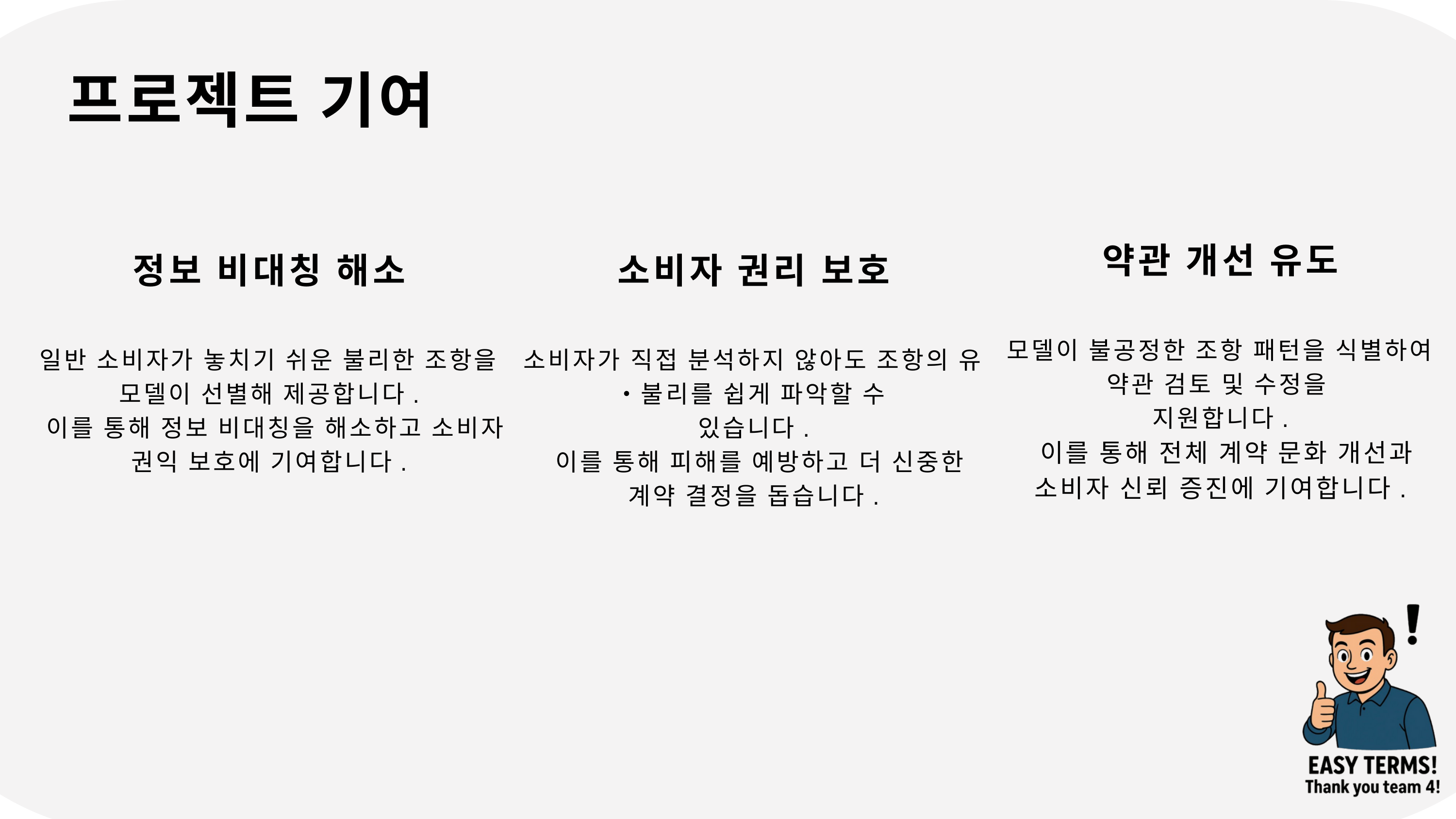

프로젝트 기여
약관 개선 유도

모델이 불공정한 조항 패턴을 식별하여 약관 검토 및 수정을
지원합니다.
 이를 통해 전체 계약 문화 개선과 소비자 신뢰 증진에 기여합니다.
정보 비대칭 해소

일반 소비자가 놓치기 쉬운 불리한 조항을 모델이 선별해 제공합니다.
 이를 통해 정보 비대칭을 해소하고 소비자 권익 보호에 기여합니다.

소비자 권리 보호

소비자가 직접 분석하지 않아도 조항의 유‧불리를 쉽게 파악할 수
있습니다.
 이를 통해 피해를 예방하고 더 신중한 계약 결정을 돕습니다.